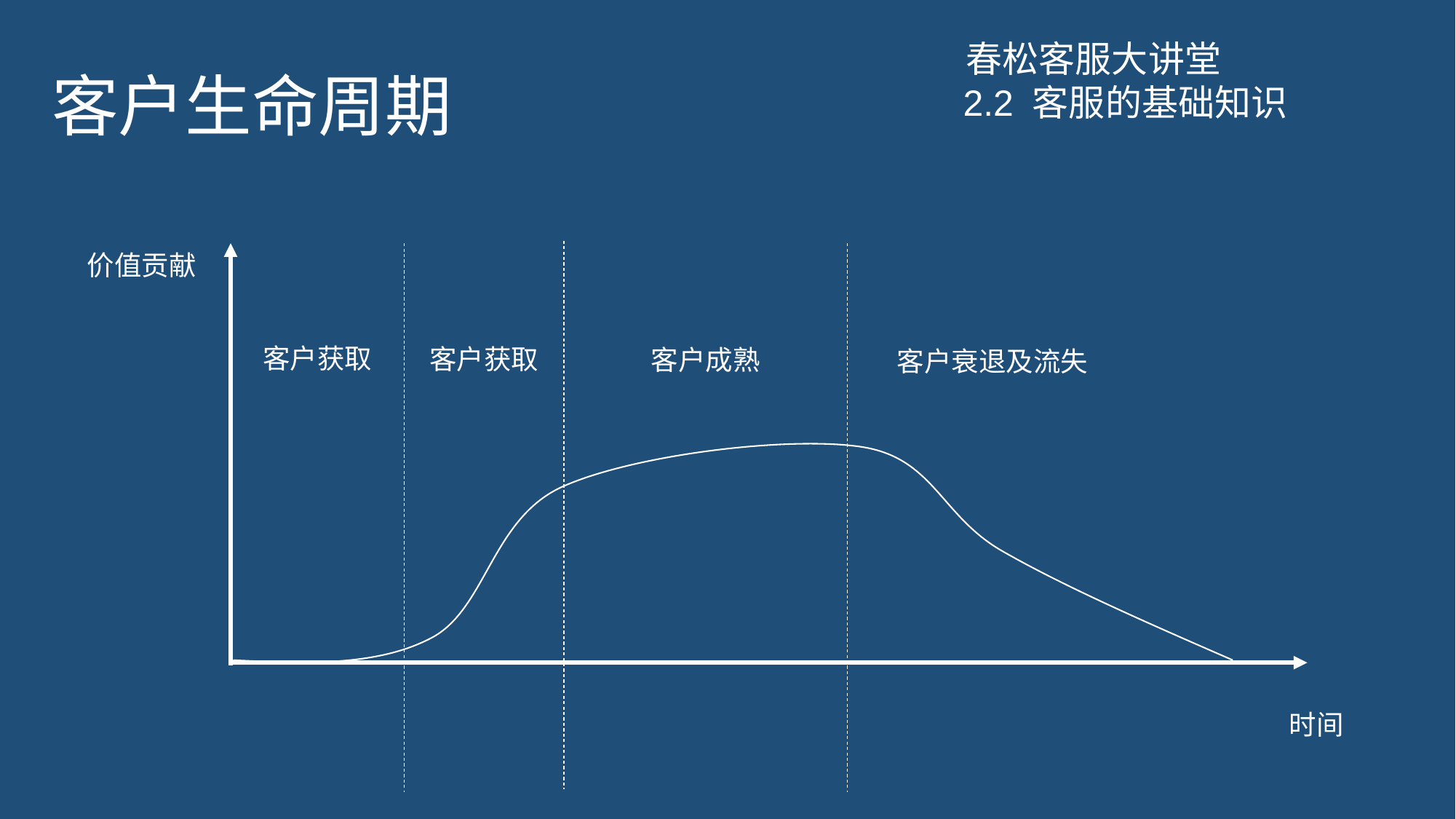

# 客户生命周期
春松客服大讲堂
2.2 客服的基础知识
价值贡献
客户获取
客户获取
客户成熟
客户衰退及流失

时间